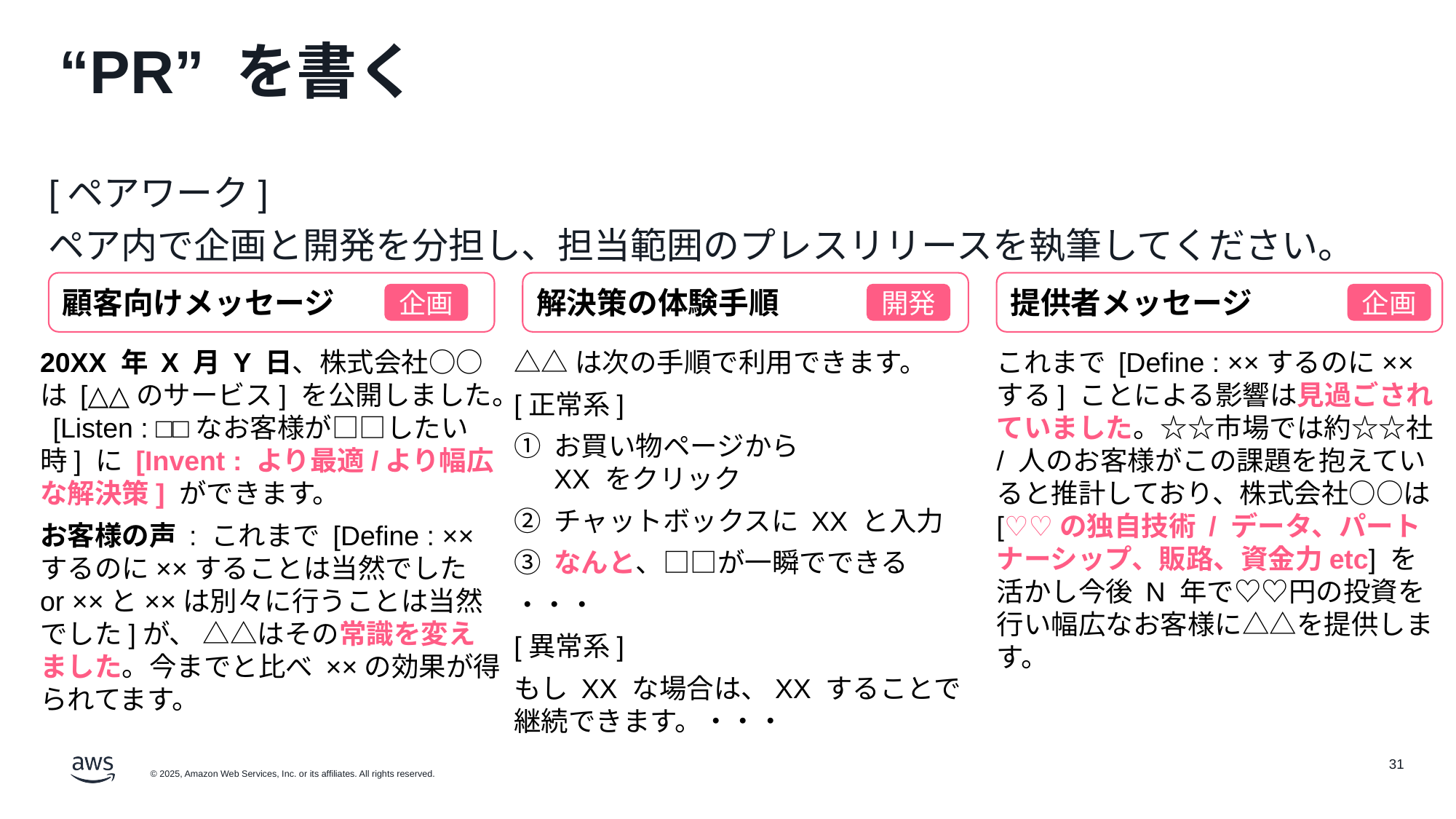

# “PR” を書く
[ペアワーク]
ペア内で企画と開発を分担し、担当範囲のプレスリリースを執筆してください。
解決策の体験手順
提供者メッセージ
顧客向けメッセージ
企画
開発
企画
20XX 年 X 月 Y 日、株式会社○○は [△△のサービス] を公開しました。 [Listen : □□なお客様が□□したい時] に [Invent : より最適/より幅広な解決策] ができます。
お客様の声 : これまで [Define : ××するのに××することは当然でした or ××と××は別々に行うことは当然でした]が、 △△はその常識を変えました。今までと比べ ××の効果が得られてます。
△△は次の手順で利用できます。
[正常系]
① お買い物ページから
　 XX をクリック
② チャットボックスに XX と入力
③ なんと、□□が一瞬でできる
・・・
[異常系]
もし XX な場合は、XX することで継続できます。・・・
これまで [Define : ××するのに××する] ことによる影響は見過ごされていました。☆☆市場では約☆☆社 / 人のお客様がこの課題を抱えていると推計しており、株式会社○○は[♡♡の独自技術 / データ、パートナーシップ、販路、資金力etc] を活かし今後 N 年で♡♡円の投資を行い幅広なお客様に△△を提供します。

31